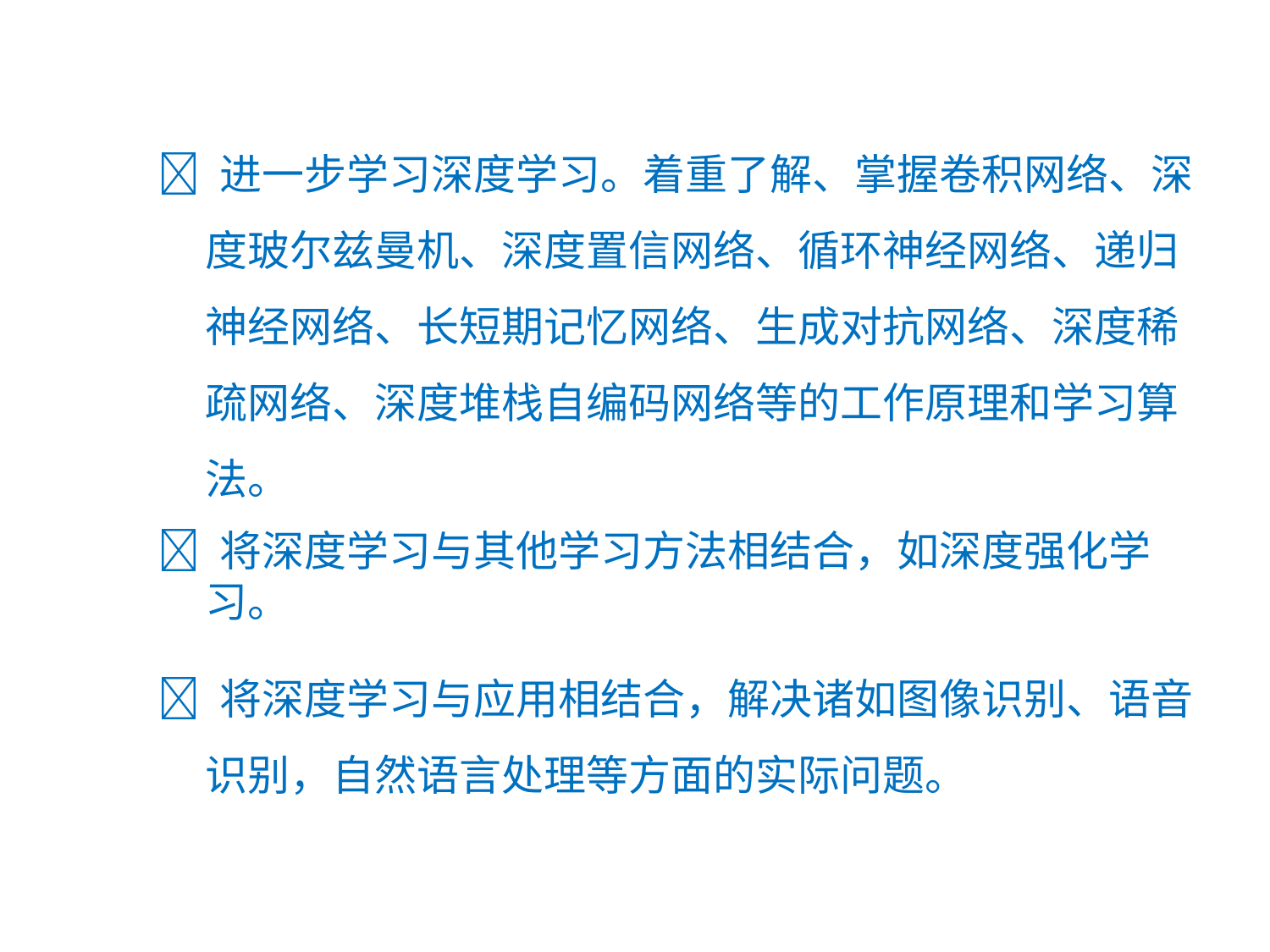

• 进一步学习深度学习。着重了解、掌握卷积网络、深度玻尔兹曼机、深度置信网络、循环神经网络、递归神经网络、长短期记忆网络、生成对抗网络、深度稀疏网络、深度堆栈自编码网络等的工作原理和学习算法。
• 将深度学习与其他学习方法相结合，如深度强化学习。
• 将深度学习与应用相结合，解决诸如图像识别、语音识别，自然语言处理等方面的实际问题。